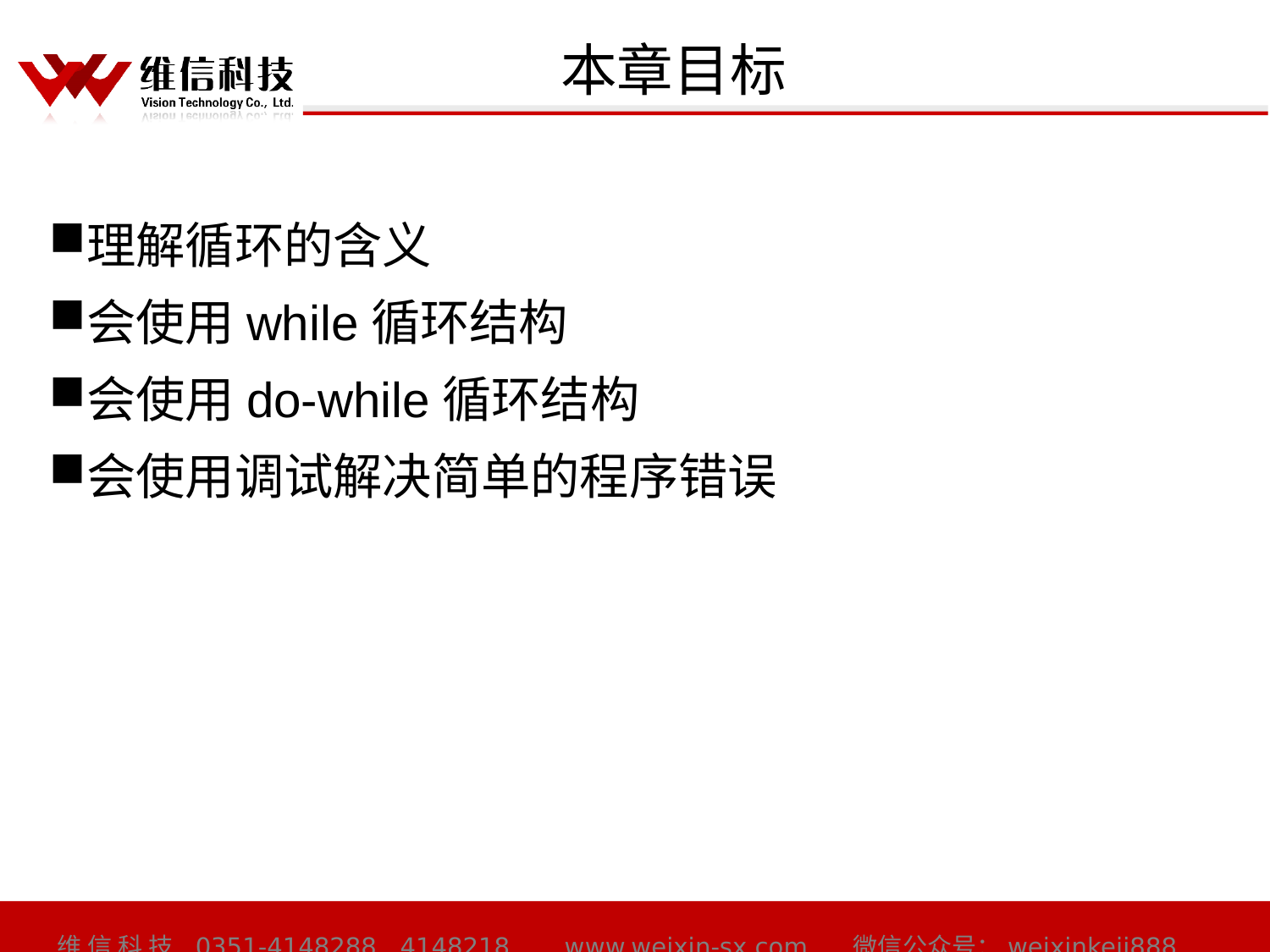

# 本章目标
理解循环的含义
会使用while循环结构
会使用do-while循环结构
会使用调试解决简单的程序错误